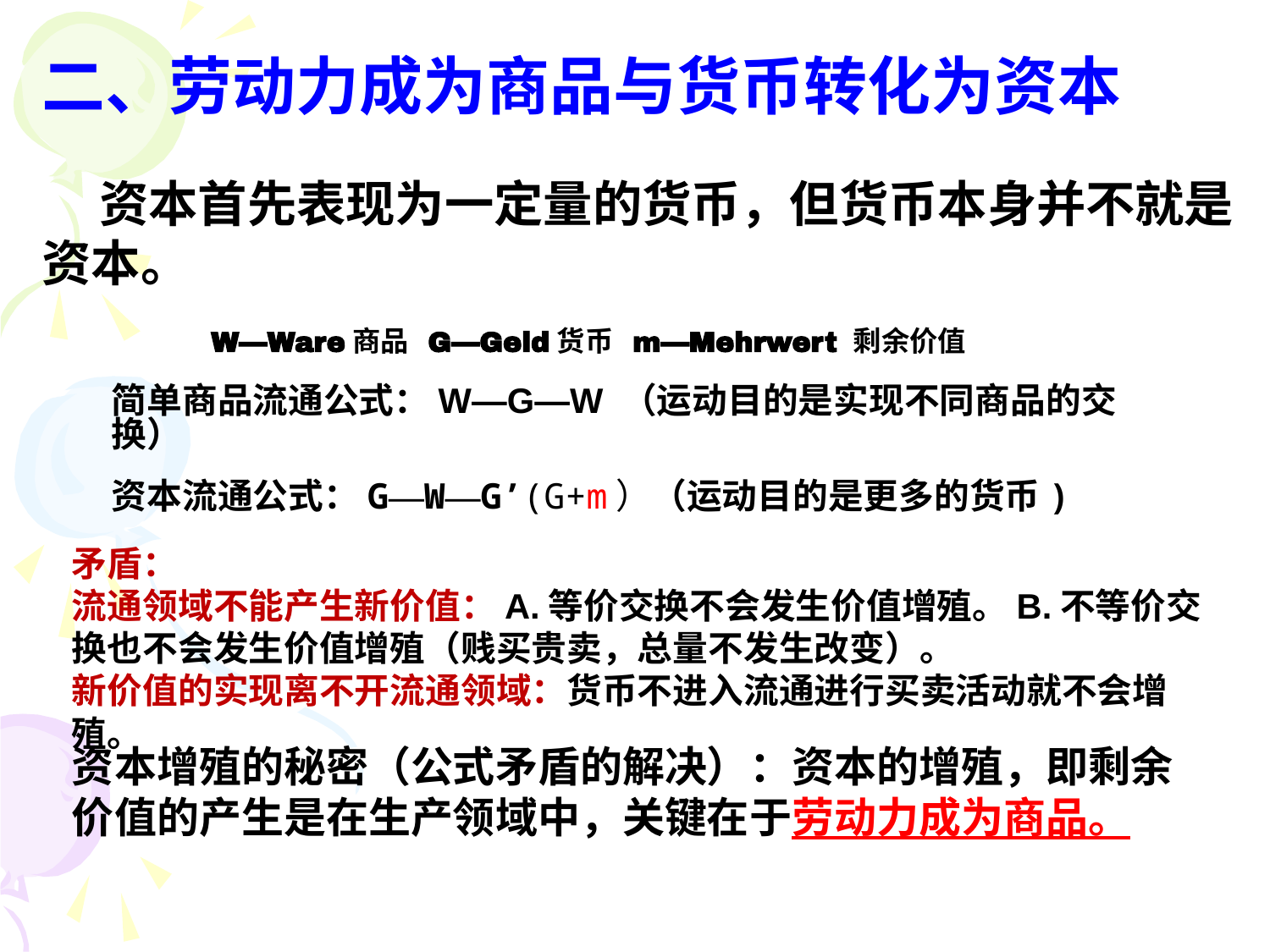

二、劳动力成为商品与货币转化为资本

         资本首先表现为一定量的货币，但货币本身并不就是资本。
W—Ware商品  G—Geld货币  m—Mehrwert 剩余价值
简单商品流通公式：W—G—W （运动目的是实现不同商品的交换）
资本流通公式：G—W—G’(G+m）（运动目的是更多的货币)
矛盾：
流通领域不能产生新价值：A.等价交换不会发生价值增殖。B.不等价交换也不会发生价值增殖（贱买贵卖，总量不发生改变）。
新价值的实现离不开流通领域：货币不进入流通进行买卖活动就不会增殖。
资本增殖的秘密（公式矛盾的解决）：资本的增殖，即剩余价值的产生是在生产领域中，关键在于劳动力成为商品。